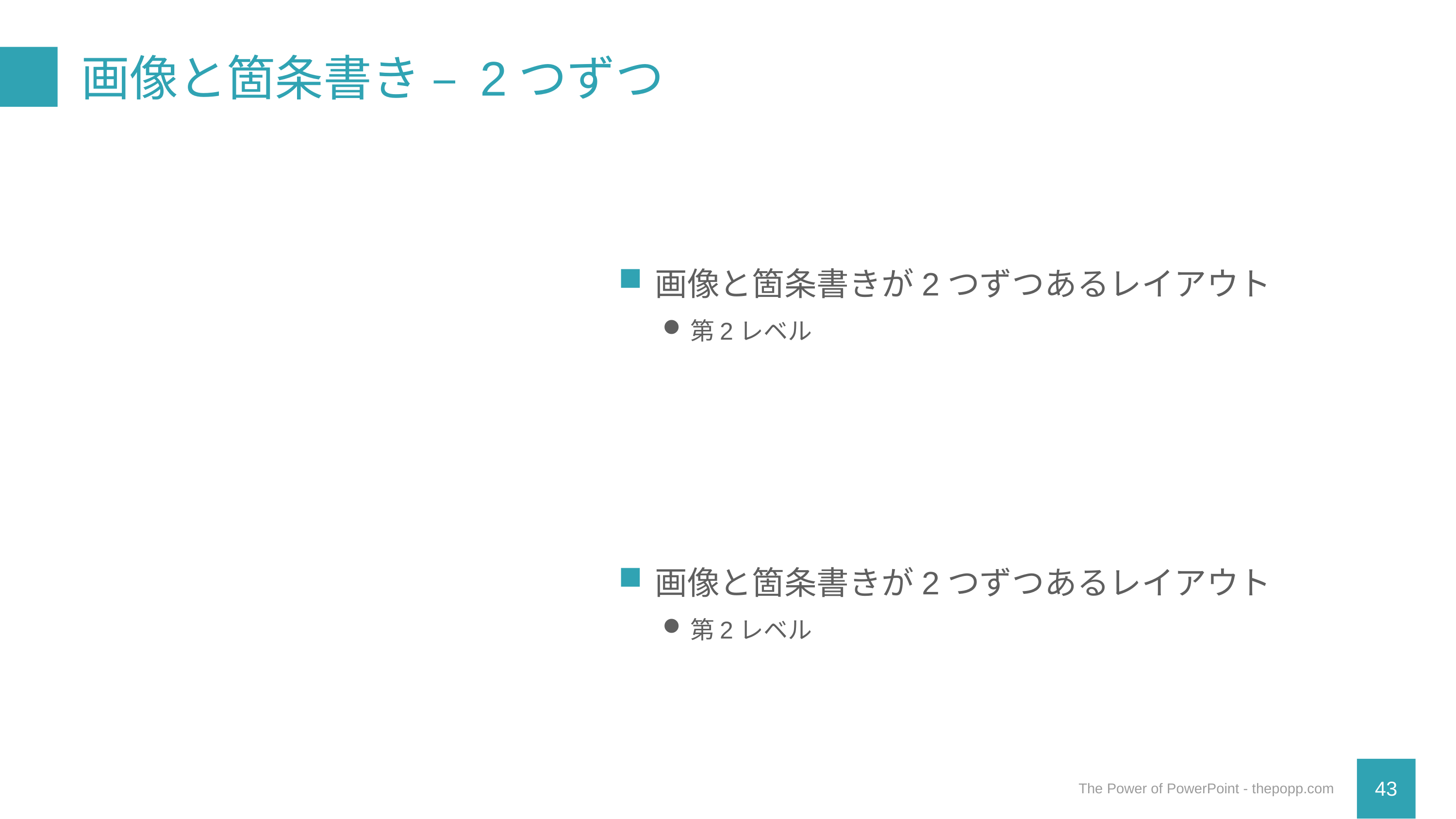

# 画像と箇条書き – 2つずつ

画像と箇条書きが2つずつあるレイアウト
第2レベル

画像と箇条書きが2つずつあるレイアウト
第2レベル
The Power of PowerPoint - thepopp.com
43